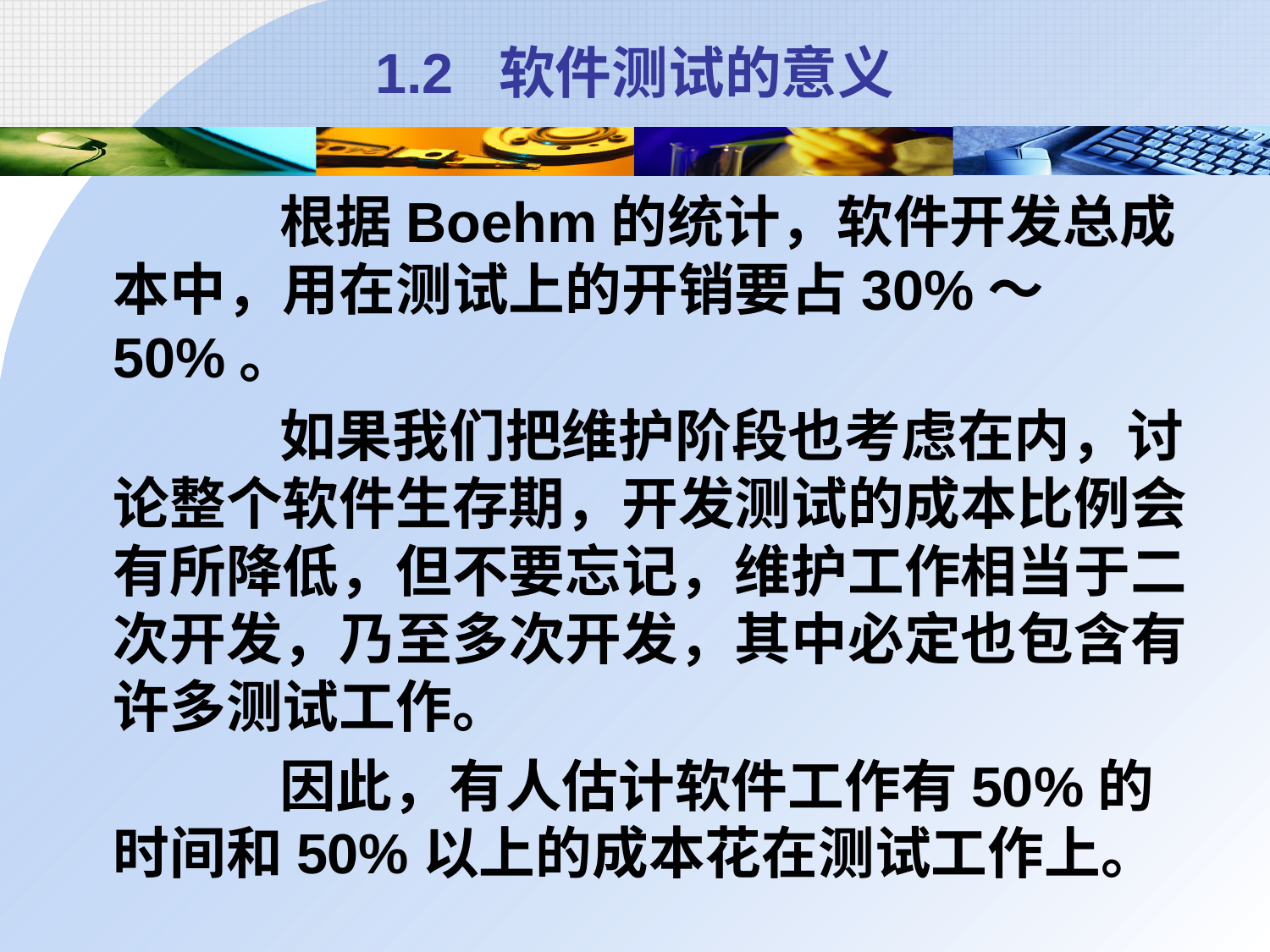

# 1.2  软件测试的意义
		  根据Boehm的统计，软件开发总成本中，用在测试上的开销要占30%～50%。
		  如果我们把维护阶段也考虑在内，讨论整个软件生存期，开发测试的成本比例会有所降低，但不要忘记，维护工作相当于二次开发，乃至多次开发，其中必定也包含有许多测试工作。
		  因此，有人估计软件工作有50%的时间和50%以上的成本花在测试工作上。